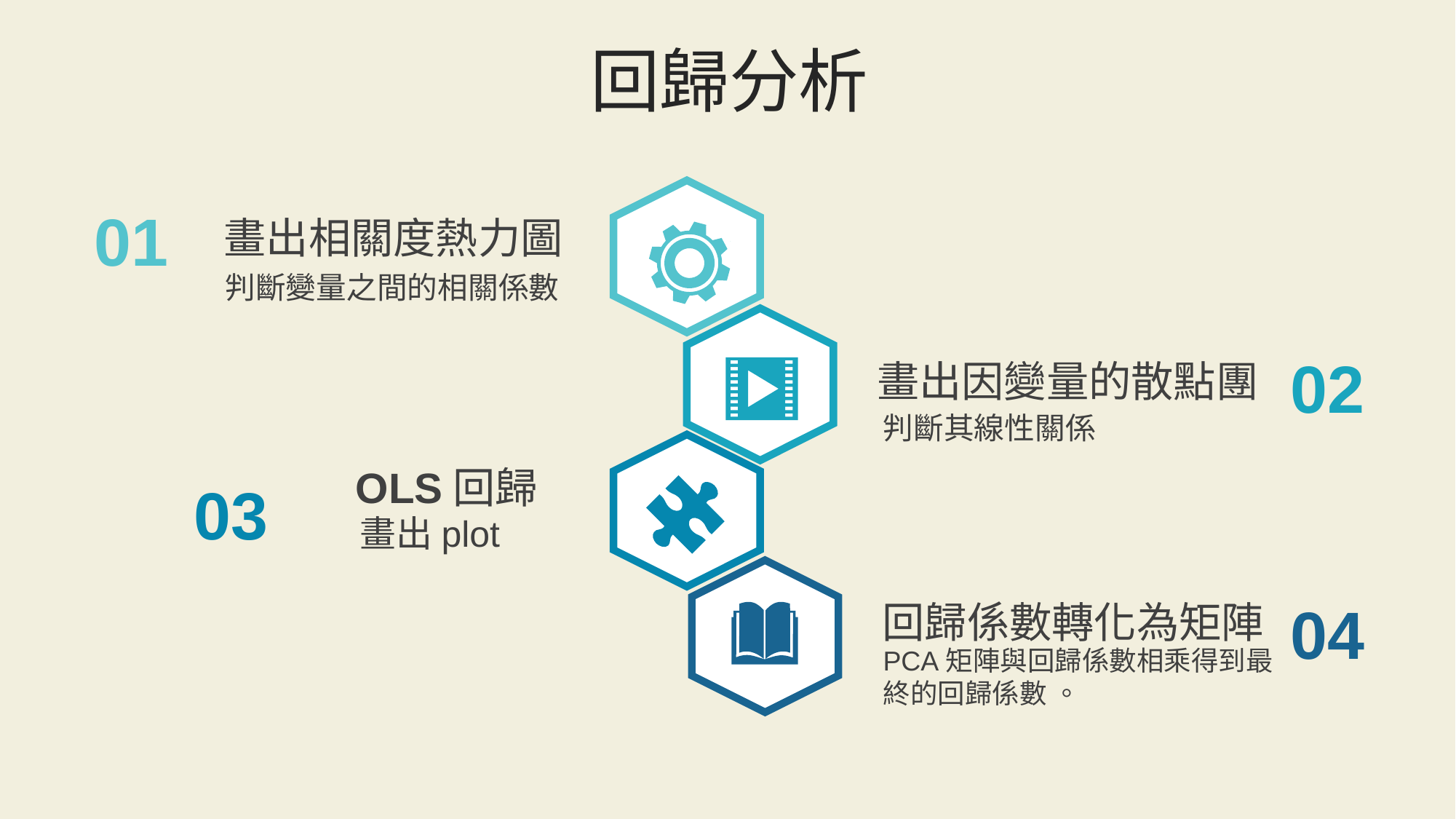

回歸分析

01
畫出相關度熱力圖
判斷變量之間的相關係數

02
畫出因變量的散點團
判斷其線性關係

OLS回歸
畫出plot
03

04
回歸係數轉化為矩陣
PCA矩陣與回歸係數相乘得到最終的回歸係數 。